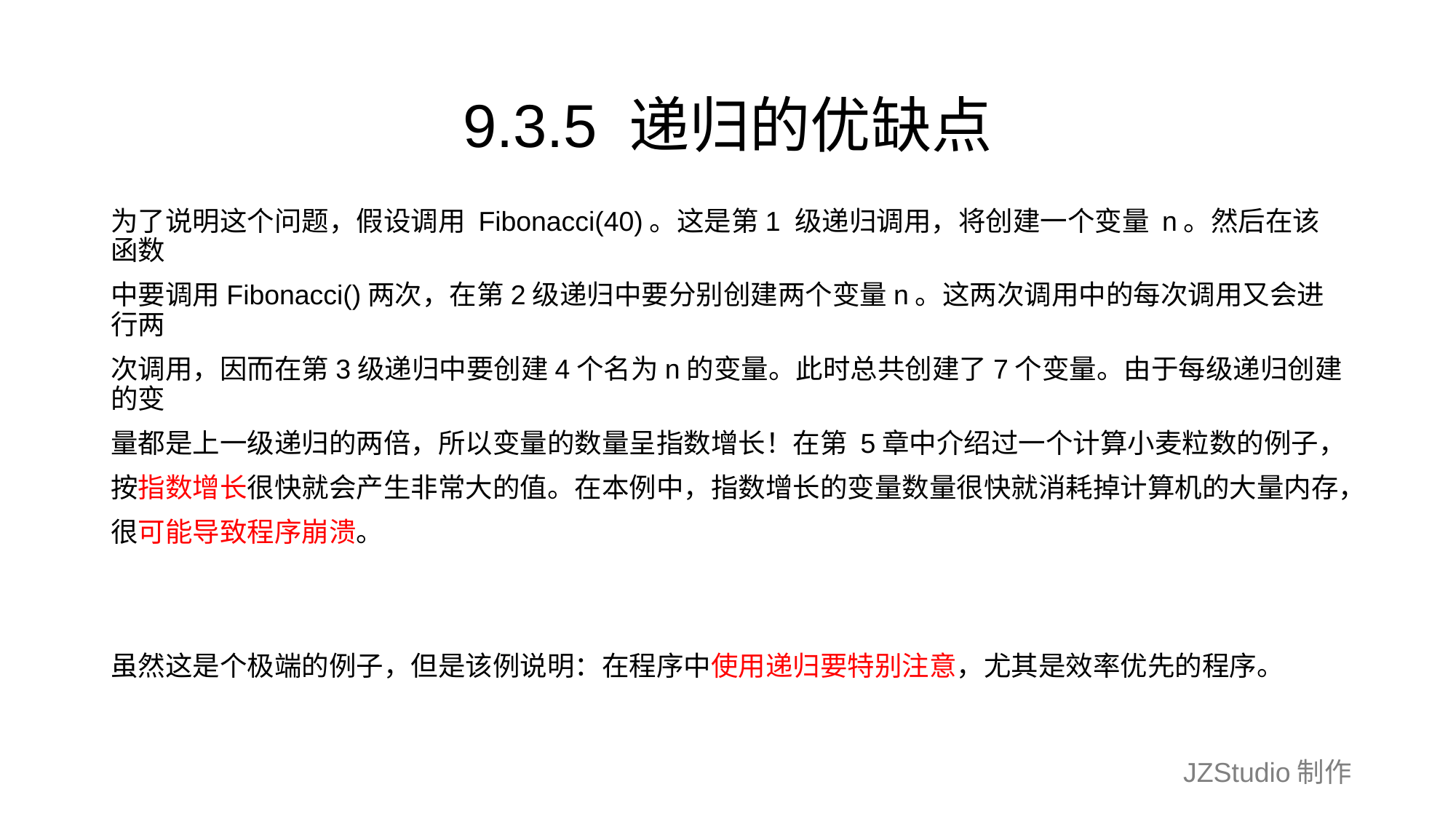

# 9.3.5 递归的优缺点
为了说明这个问题，假设调用 Fibonacci(40)。这是第1 级递归调用，将创建一个变量 n。然后在该函数
中要调用Fibonacci()两次，在第2级递归中要分别创建两个变量n。这两次调用中的每次调用又会进行两
次调用，因而在第3级递归中要创建4个名为n的变量。此时总共创建了7个变量。由于每级递归创建的变
量都是上一级递归的两倍，所以变量的数量呈指数增长！在第 5章中介绍过一个计算小麦粒数的例子，
按指数增长很快就会产生非常大的值。在本例中，指数增长的变量数量很快就消耗掉计算机的大量内存，
很可能导致程序崩溃。

虽然这是个极端的例子，但是该例说明：在程序中使用递归要特别注意，尤其是效率优先的程序。